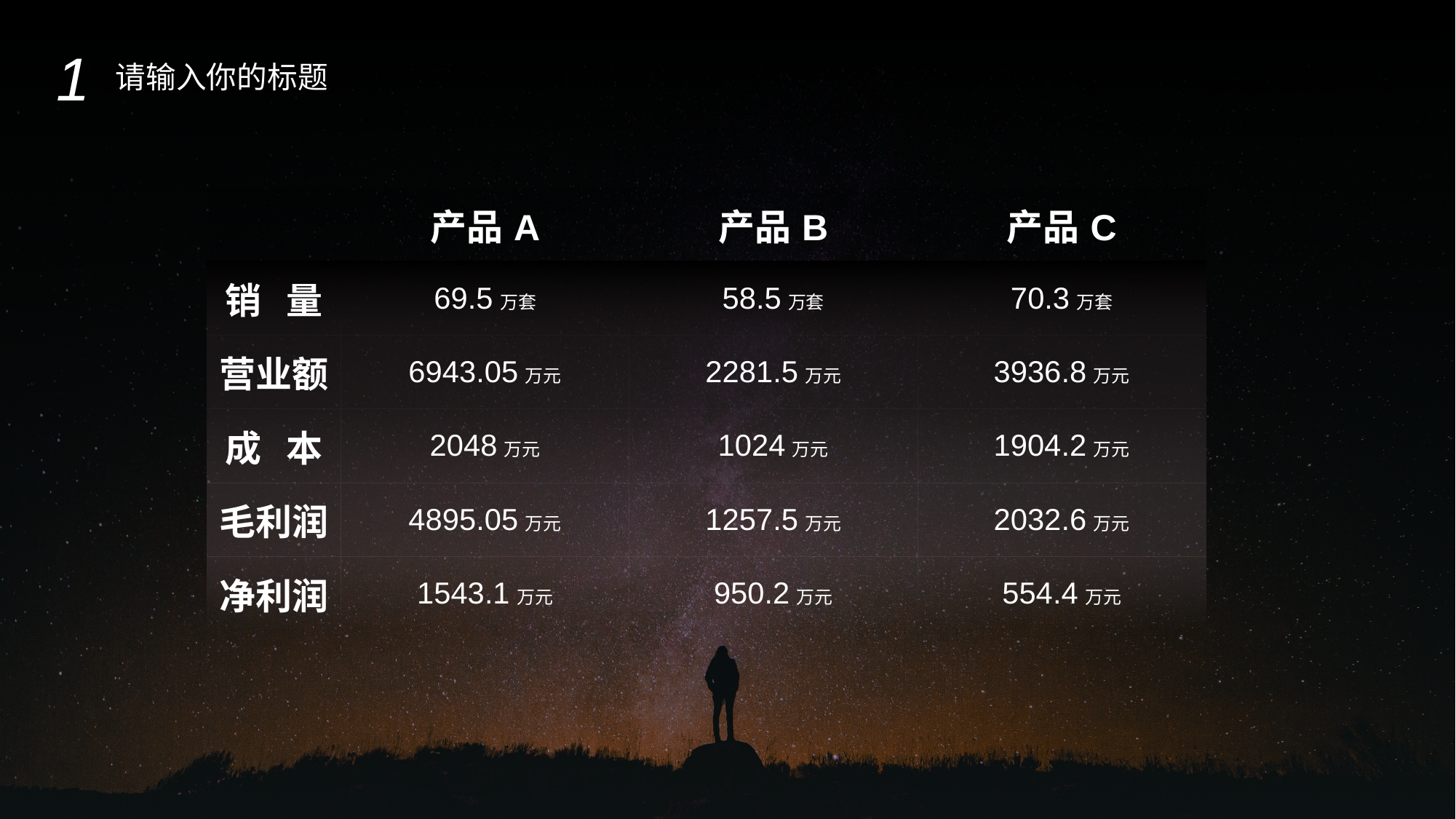

1
请输入你的标题
|  | 产品A | 产品B | 产品C |
| --- | --- | --- | --- |
| 销 量 | 69.5万套 | 58.5万套 | 70.3万套 |
| 营业额 | 6943.05万元 | 2281.5万元 | 3936.8万元 |
| 成 本 | 2048万元 | 1024万元 | 1904.2万元 |
| 毛利润 | 4895.05万元 | 1257.5万元 | 2032.6万元 |
| 净利润 | 1543.1万元 | 950.2万元 | 554.4万元 |